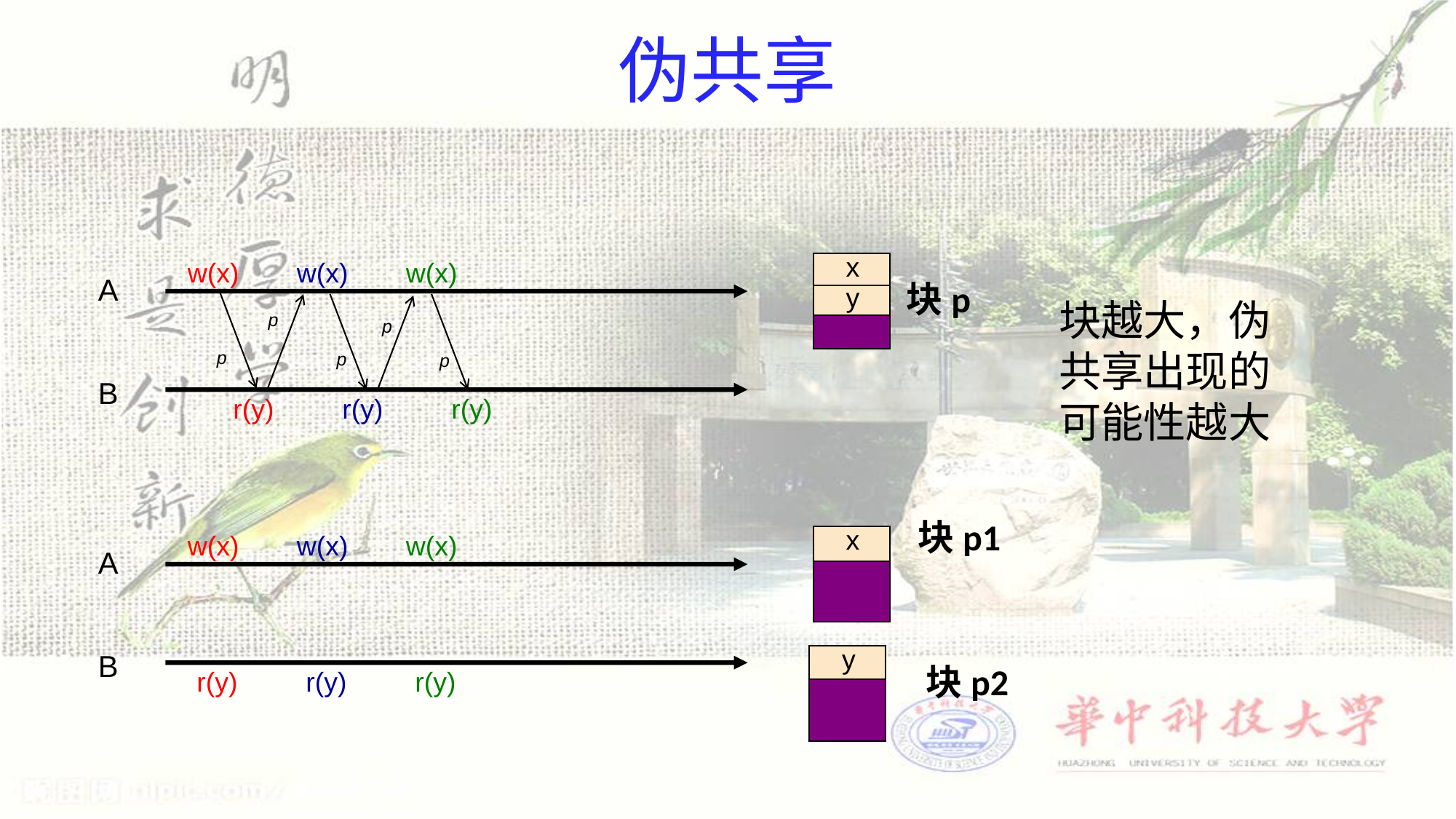

# 伪共享
x
w(x)	w(x) 	w(x)

A
块p
y

 p
 p
 p
 p
 p
B
r(y)	r(y)	r(y)

块p1
x
w(x)	w(x) 	w(x)

A

y

B
块p2
r(y)	r(y)	r(y)

块越大，伪共享出现的可能性越大